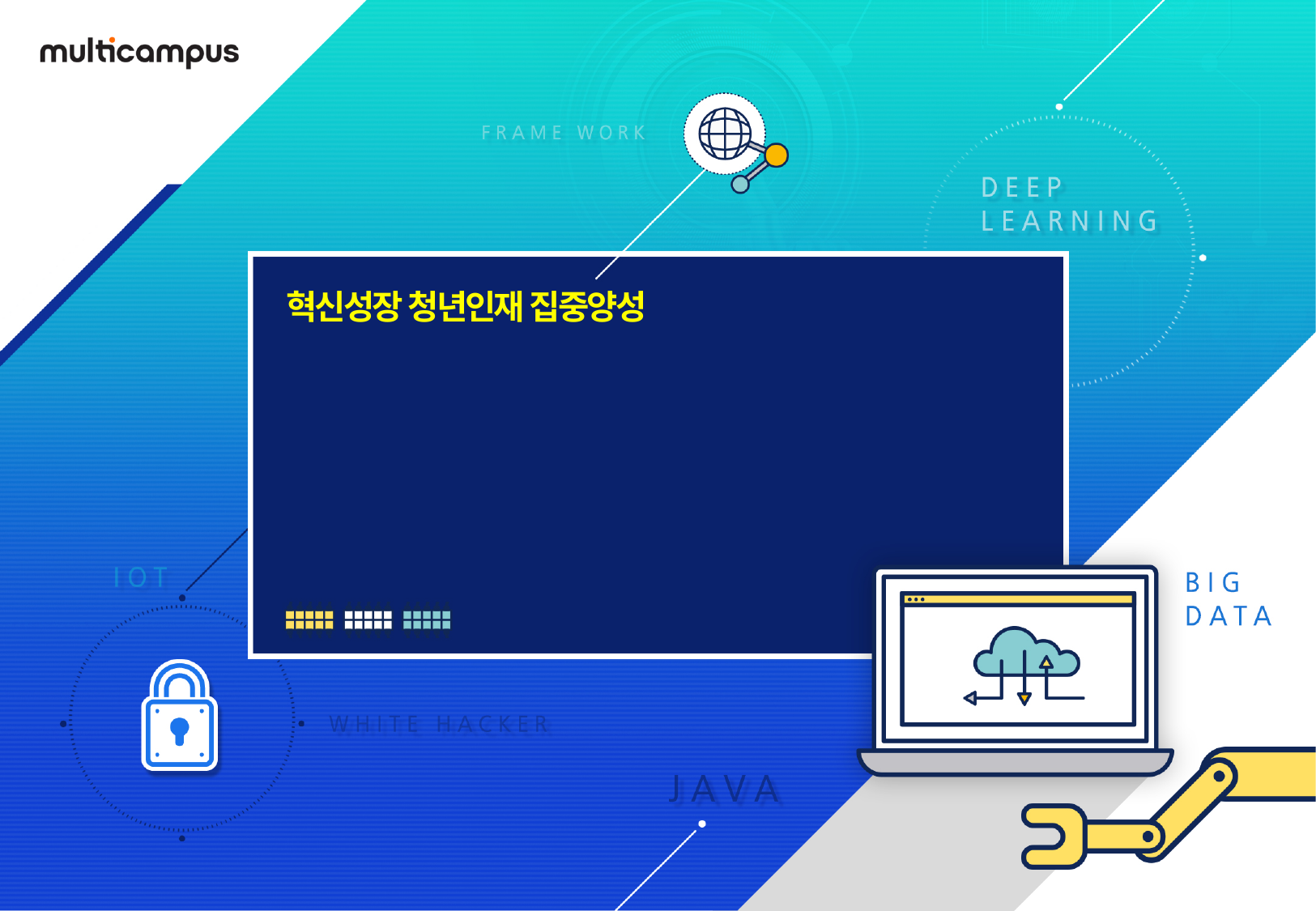

혁신성장 청년인재 집중양성
IAMEDIC
서승훈, 서준영, 이재호, 장진영